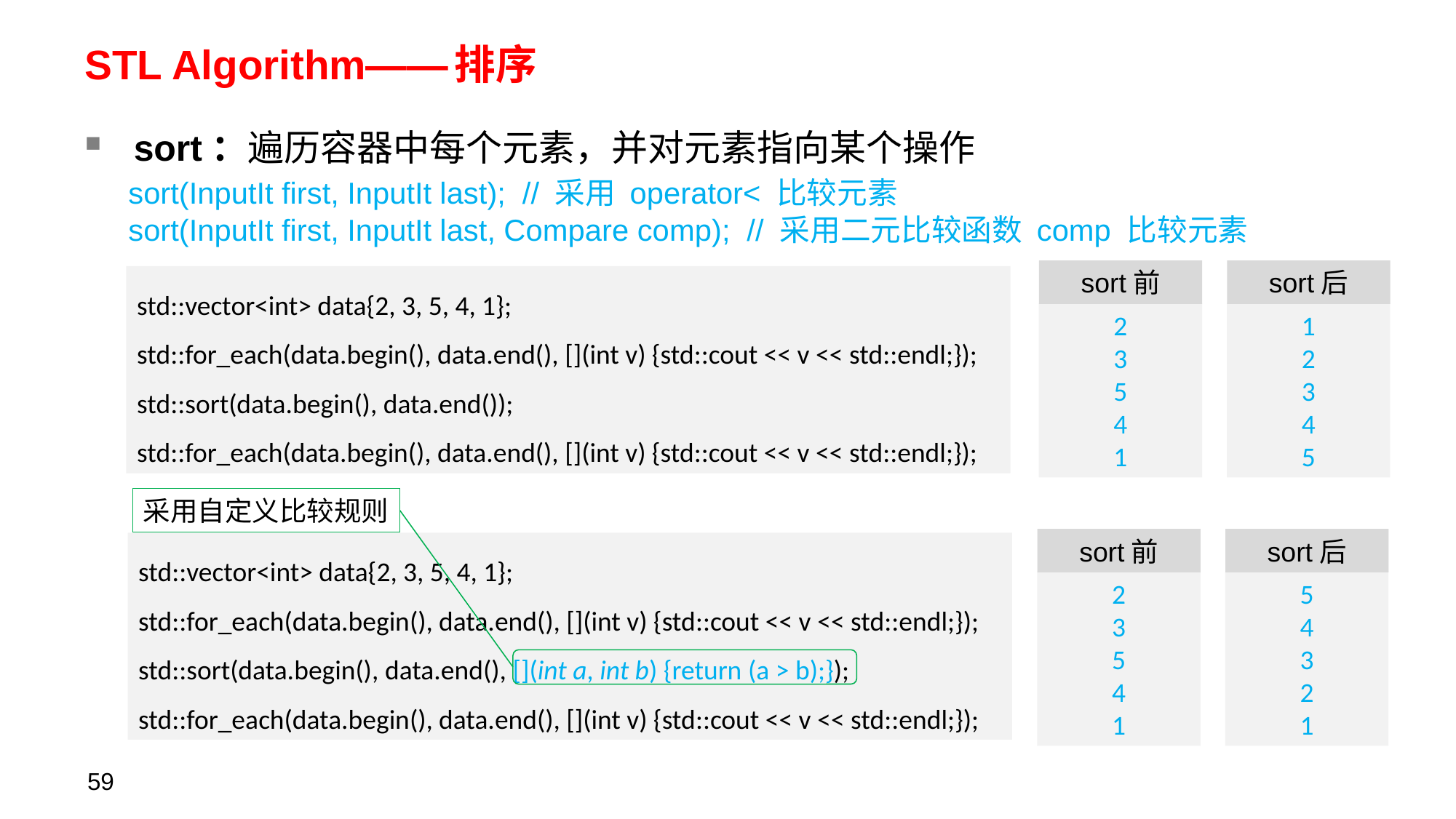

# STL Algorithm——排序
sort：遍历容器中每个元素，并对元素指向某个操作
sort(InputIt first, InputIt last);  // 采用 operator< 比较元素
sort(InputIt first, InputIt last, Compare comp);  // 采用二元比较函数 comp 比较元素
sort前
sort后
std::vector<int> data{2, 3, 5, 4, 1};
std::for_each(data.begin(), data.end(), [](int v) {std::cout << v << std::endl;});
std::sort(data.begin(), data.end());
std::for_each(data.begin(), data.end(), [](int v) {std::cout << v << std::endl;});
2
3
5
4
1
1
2
3
4
5
采用自定义比较规则
sort前
sort后
std::vector<int> data{2, 3, 5, 4, 1};
std::for_each(data.begin(), data.end(), [](int v) {std::cout << v << std::endl;});
std::sort(data.begin(), data.end(), [](int a, int b) {return (a > b);});
std::for_each(data.begin(), data.end(), [](int v) {std::cout << v << std::endl;});
2
3
5
4
1
5
4
3
2
1

59